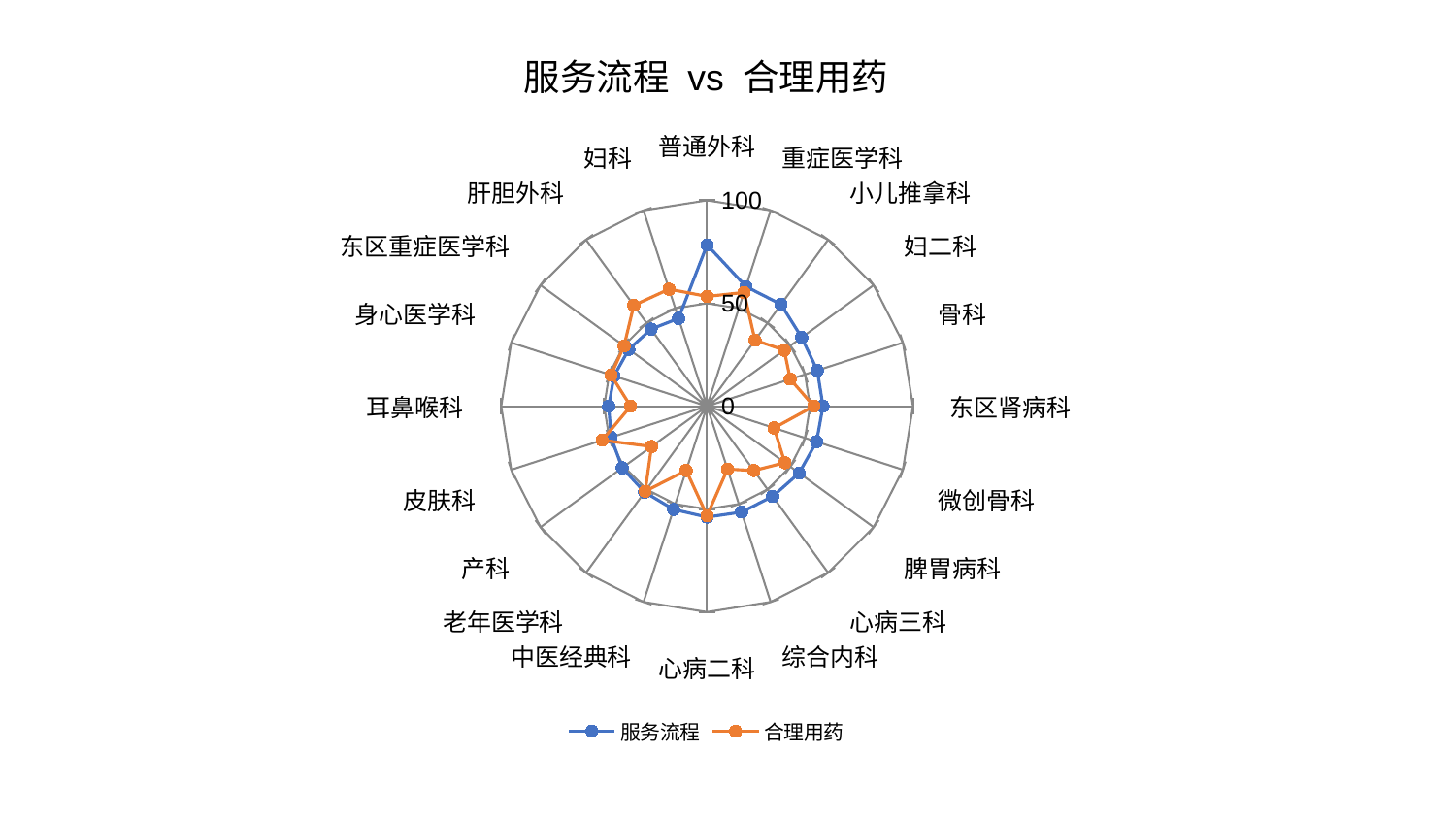

### Chart: 服务流程 vs 合理用药

| Category | 服务流程 | 合理用药 |
|---|---|---|
| 普通外科 | 78.39145071439467 | 53.33761862892658 |
| 重症医学科 | 61.14123518853105 | 58.11118317933211 |
| 小儿推拿科 | 61.123687123795385 | 39.62158445104781 |
| 妇二科 | 56.79928856687887 | 46.3468317872536 |
| 骨科 | 56.30894346167187 | 42.494110058765784 |
| 东区肾病科 | 56.29593280940472 | 51.855284755693084 |
| 微创骨科 | 55.926260687669455 | 34.24734944985901 |
| 脾胃病科 | 55.29266115111769 | 46.715263860639446 |
| 心病三科 | 54.204801119382125 | 38.64524014935142 |
| 综合内科 | 54.12017139755789 | 32.152518510946905 |
| 心病二科 | 53.906501473462534 | 53.190561697106546 |
| 中医经典科 | 52.721572352263436 | 32.81638049947475 |
| 老年医学科 | 51.6235085853677 | 51.10784269353972 |
| 产科 | 50.971111593137834 | 33.349320912296335 |
| 皮肤科 | 49.009932364080605 | 53.5583514385328 |
| 耳鼻喉科 | 47.79297608612322 | 37.15732683429178 |
| 身心医学科 | 47.53637022351755 | 49.03874976277646 |
| 东区重症医学科 | 47.00031119387123 | 49.843551755821096 |
| 肝胆外科 | 46.295136921343186 | 60.57439929092304 |
| 妇科 | 44.85552380514751 | 59.777460118429 |
48